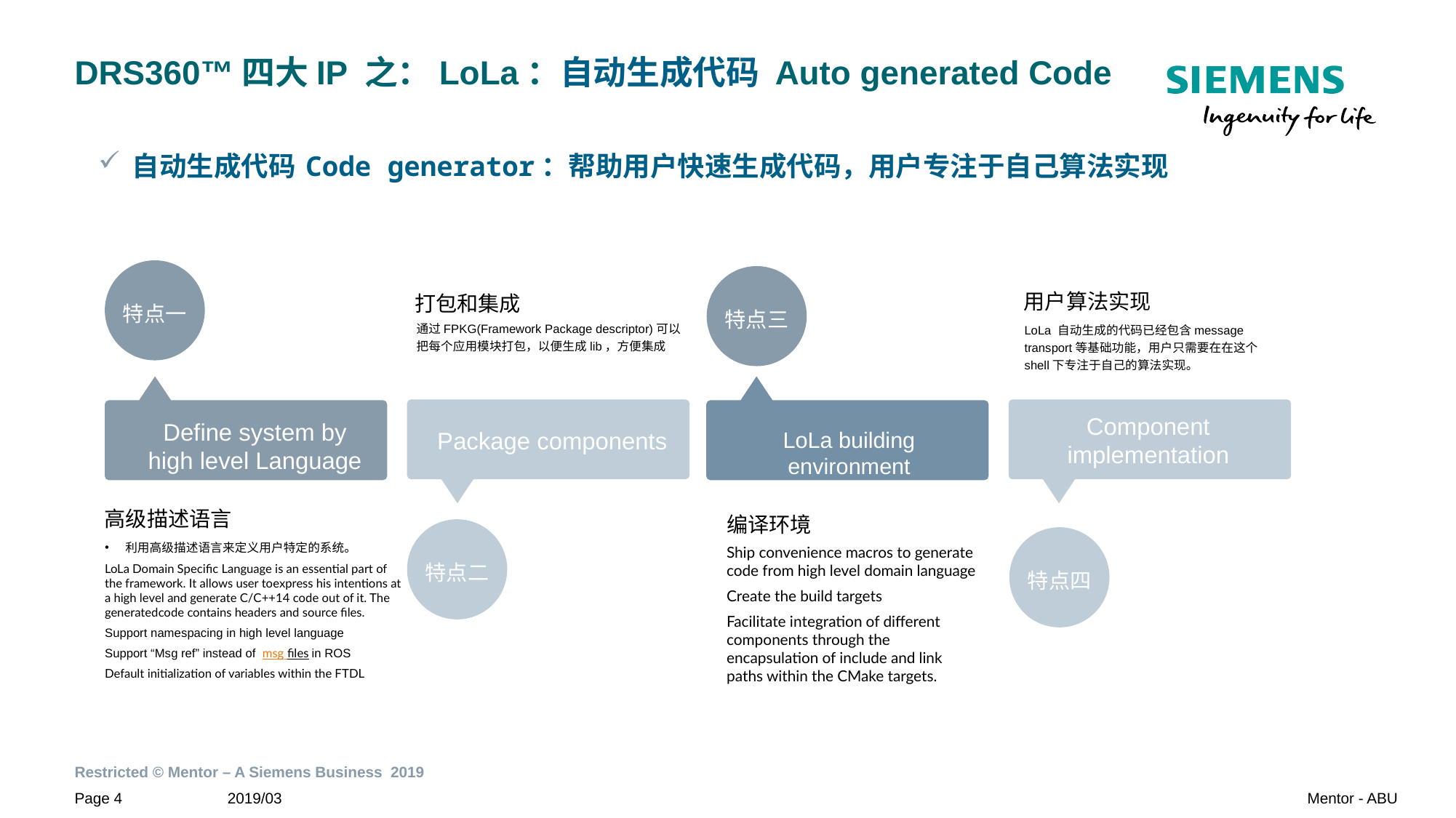

# DRS360™四大IP 之：LoLa：自动生成代码 Auto generated Code
自动生成代码 Code generator：帮助用户快速生成代码，用户专注于自己算法实现

特点一

特点三
用户算法实现
打包和集成
通过FPKG(Framework Package descriptor)可以把每个应用模块打包，以便生成lib，方便集成
LoLa 自动生成的代码已经包含message transport等基础功能，用户只需要在在这个shell下专注于自己的算法实现。

Component implementation
Define system by high level Language
Package components
LoLa building environment
高级描述语言
编译环境

特点二

特点四
利用高级描述语言来定义用户特定的系统。
LoLa Domain Specific Language is an essential part of the framework. It allows user toexpress his intentions at a high level and generate C/C++14 code out of it. The generatedcode contains headers and source files.
Support namespacing in high level language
Support “Msg ref” instead of  msg files in ROS
Default initialization of variables within the FTDL
Ship convenience macros to generate code from high level domain language
Create the build targets
Facilitate integration of different components through the encapsulation of include and link paths within the CMake targets.